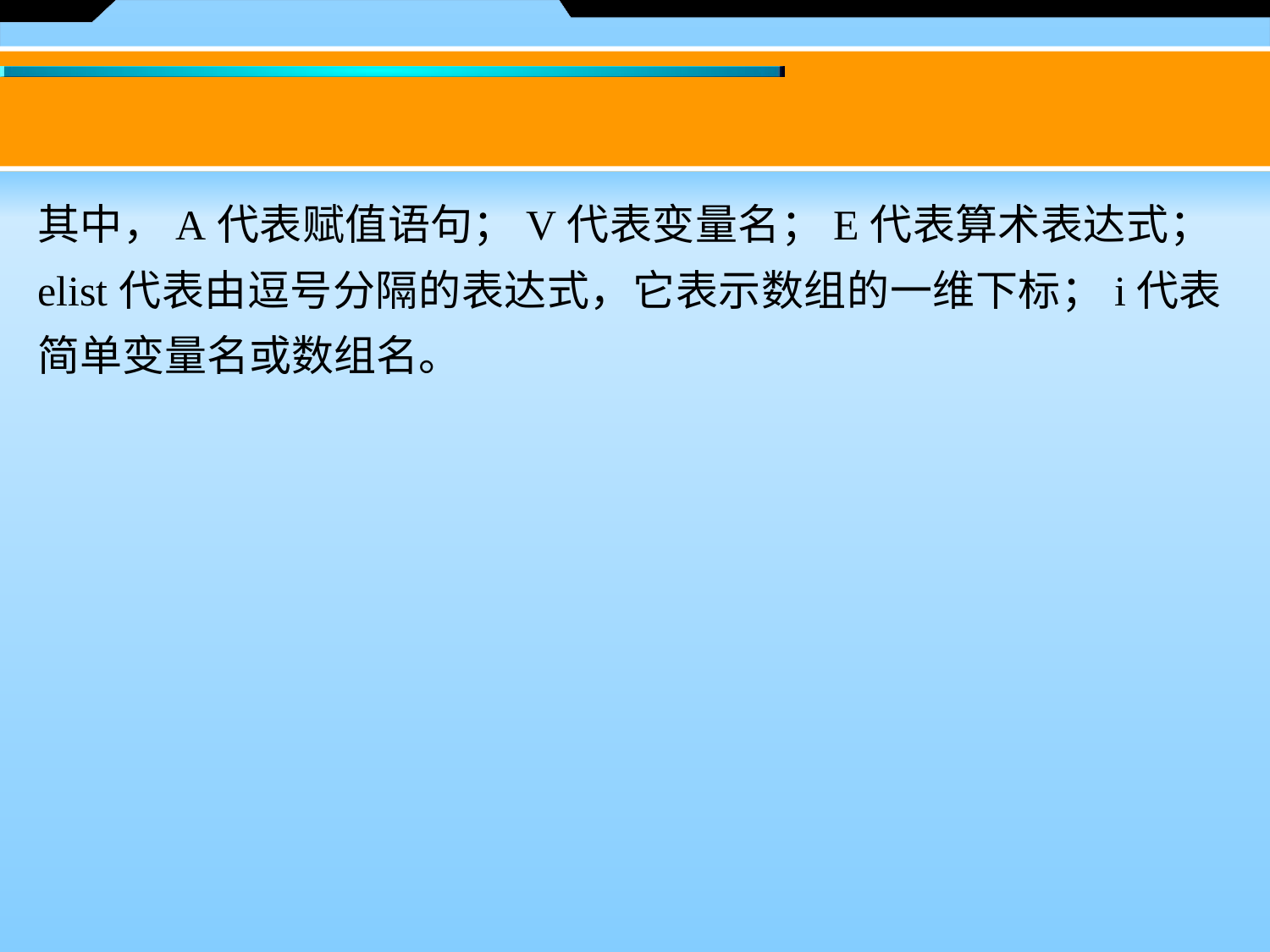

其中，A代表赋值语句；V代表变量名；E代表算术表达式；elist代表由逗号分隔的表达式，它表示数组的一维下标；i代表简单变量名或数组名。